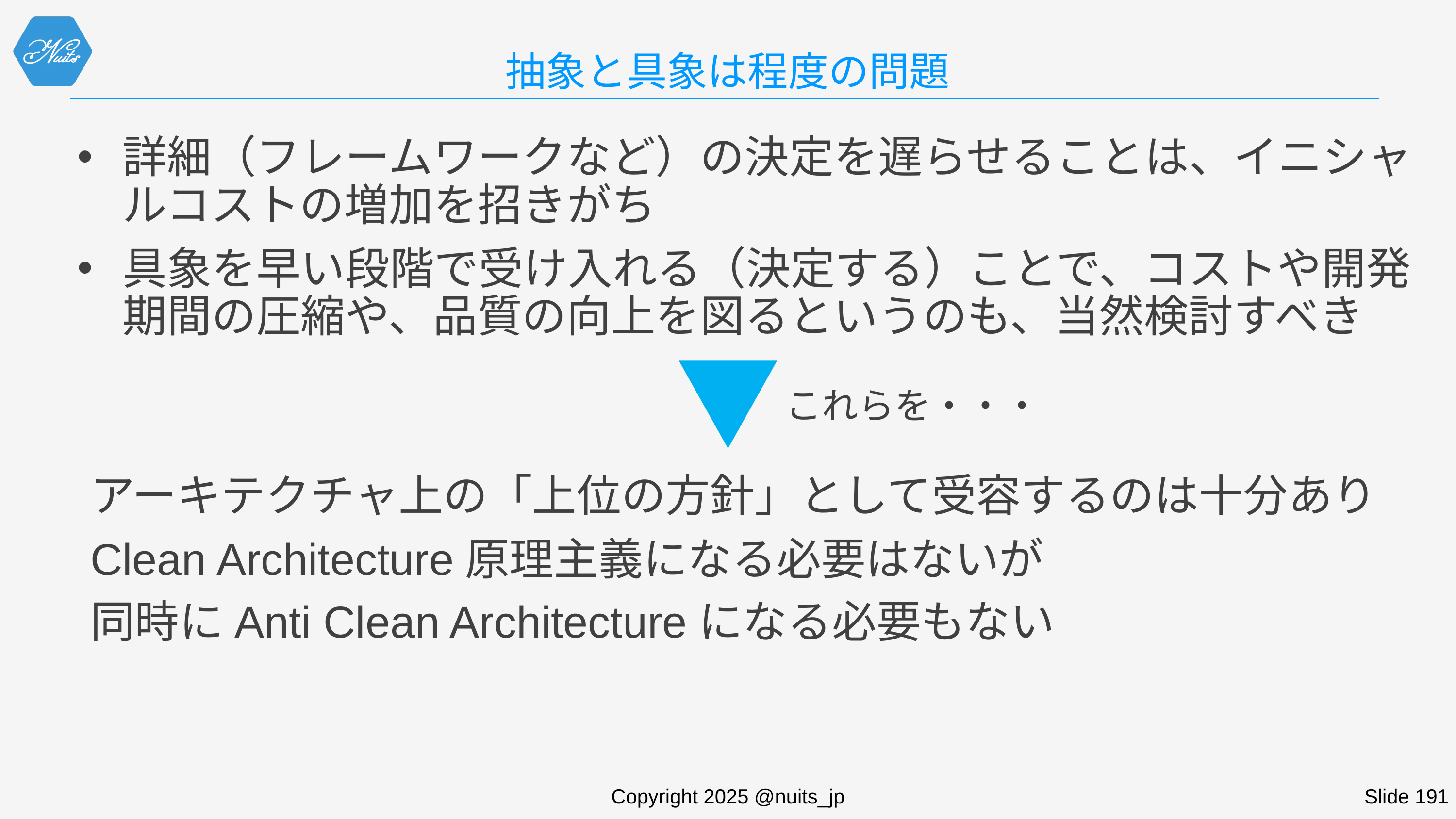

# 抽象と具象は程度の問題
詳細（フレームワークなど）の決定を遅らせることは、イニシャルコストの増加を招きがち
具象を早い段階で受け入れる（決定する）ことで、コストや開発期間の圧縮や、品質の向上を図るというのも、当然検討すべき

これらを・・・
アーキテクチャ上の「上位の方針」として受容するのは十分あり
Clean Architecture原理主義になる必要はないが
同時にAnti Clean Architectureになる必要もない